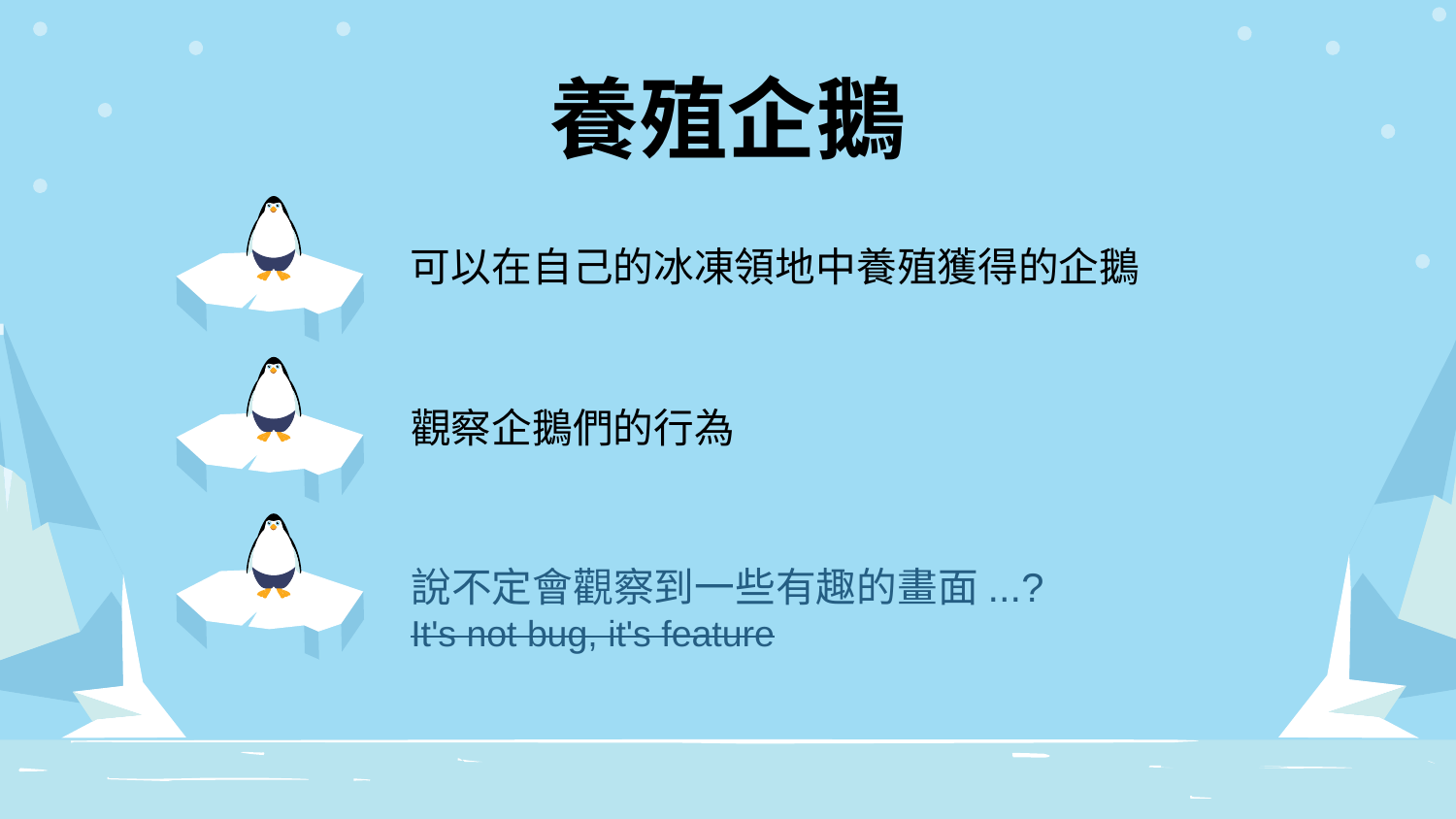

# 養殖企鵝

可以在自己的冰凍領地中養殖獲得的企鵝

觀察企鵝們的行為

說不定會觀察到一些有趣的畫面...?
It's not bug, it's feature